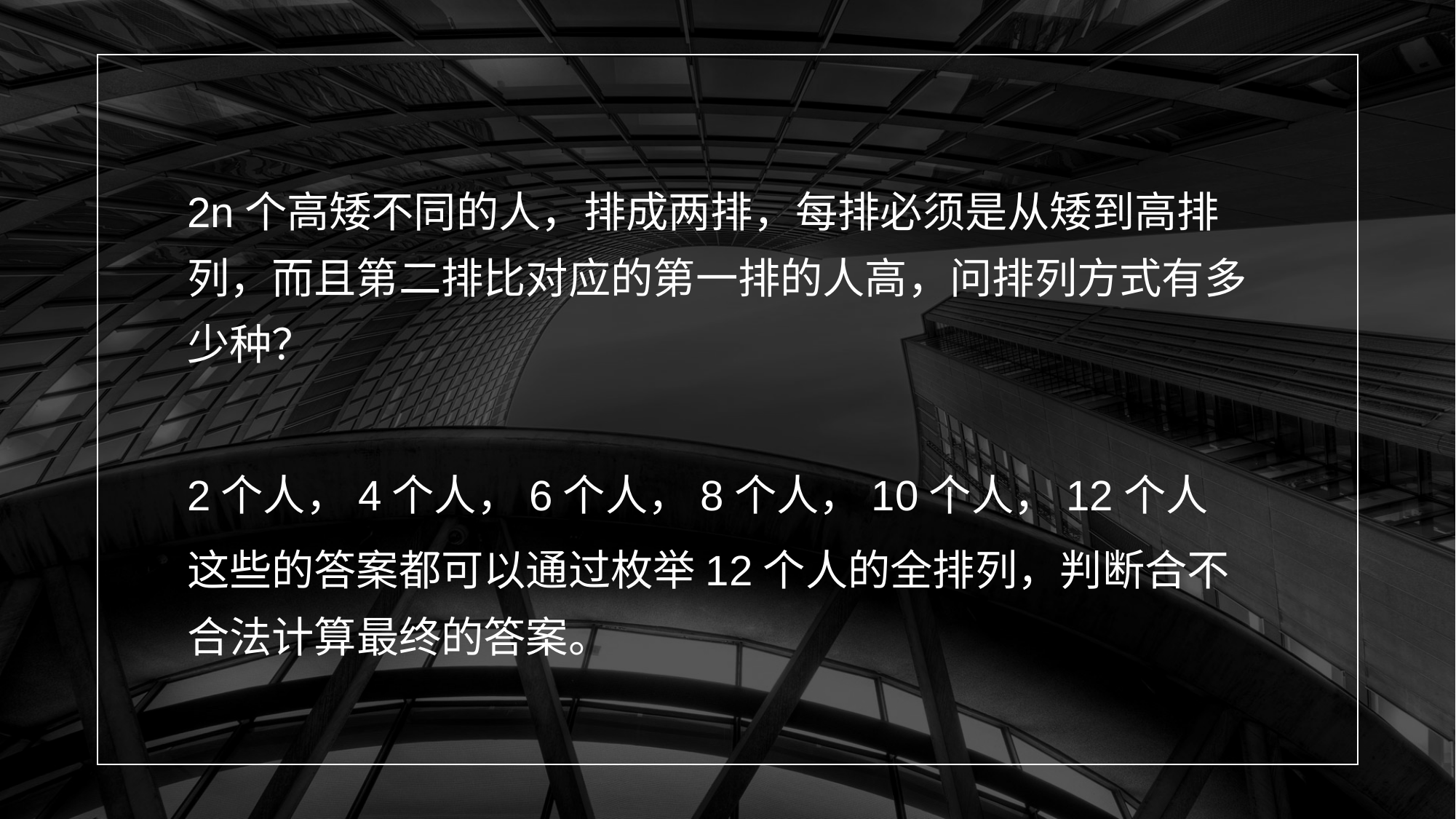

2n个高矮不同的人，排成两排，每排必须是从矮到高排列，而且第二排比对应的第一排的人高，问排列方式有多少种？

2个人，4个人，6个人，8个人，10个人，12个人
这些的答案都可以通过枚举12个人的全排列，判断合不合法计算最终的答案。